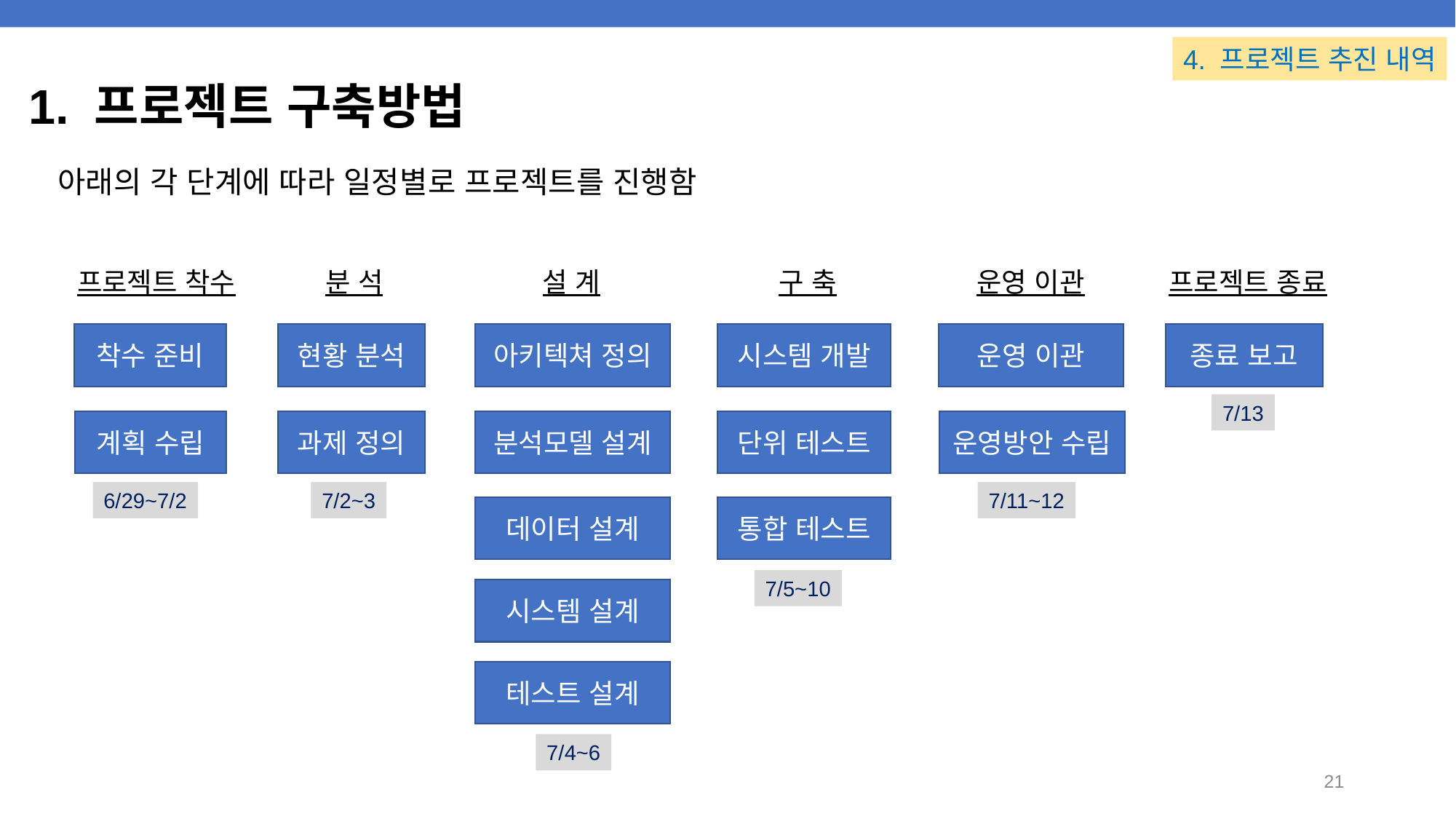

4. 프로젝트 추진 내역
# 1. 프로젝트 구축방법
아래의 각 단계에 따라 일정별로 프로젝트를 진행함
프로젝트 착수
분 석
설 계
구 축
운영 이관
프로젝트 종료
착수 준비
현황 분석
아키텍쳐 정의
시스템 개발
운영 이관
종료 보고
7/13
계획 수립
과제 정의
분석모델 설계
단위 테스트
운영방안 수립
6/29~7/2
7/2~3
7/11~12
데이터 설계
통합 테스트
7/5~10
시스템 설계
테스트 설계
7/4~6
21